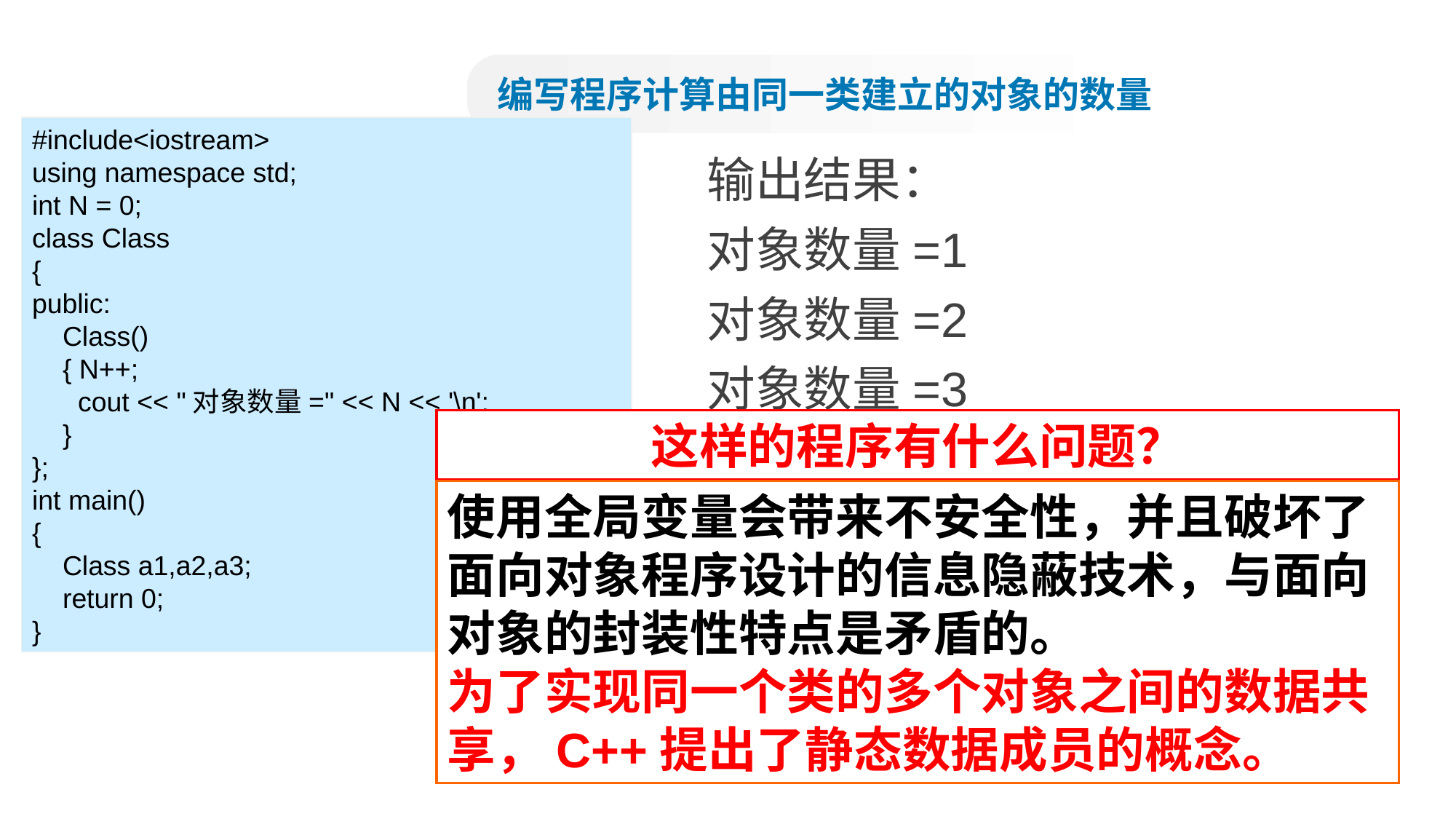

编写程序计算由同一类建立的对象的数量
#include<iostream>
using namespace std;
int N = 0;
class Class
{
public:
    Class()
    { N++;
      cout << "对象数量=" << N << '\n';
    }
};
int main()
{
    Class a1,a2,a3;
    return 0;
}
输出结果：
对象数量=1
对象数量=2
对象数量=3
这样的程序有什么问题？
使用全局变量会带来不安全性，并且破坏了面向对象程序设计的信息隐蔽技术，与面向对象的封装性特点是矛盾的。
为了实现同一个类的多个对象之间的数据共享，C++提出了静态数据成员的概念。